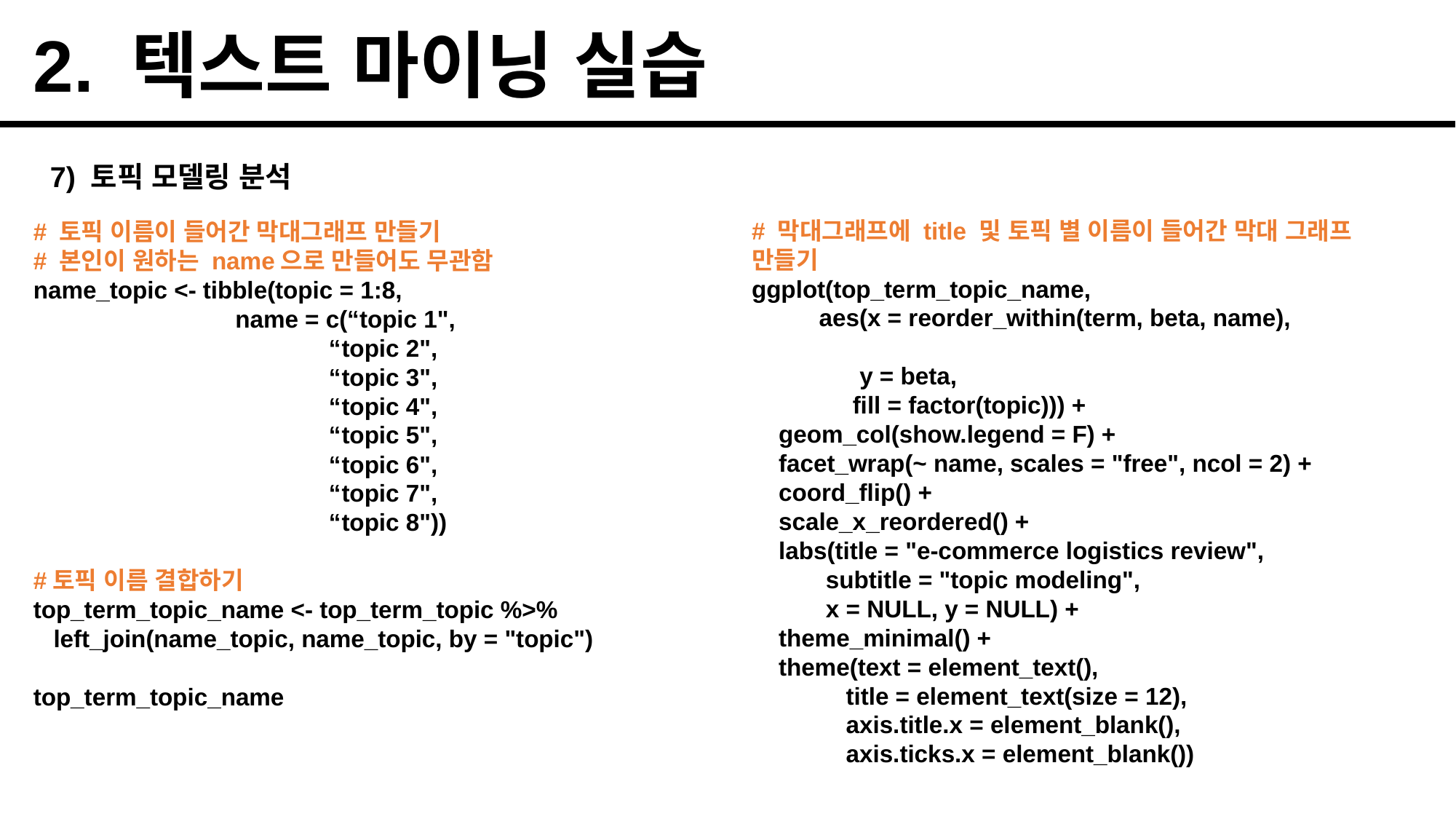

2. 텍스트 마이닝 실습
7) 토픽 모델링 분석
# 막대그래프에 title 및 토픽 별 이름이 들어간 막대 그래프 만들기
ggplot(top_term_topic_name,
          aes(x = reorder_within(term, beta, name),
                y = beta,
               fill = factor(topic))) +
    geom_col(show.legend = F) +
    facet_wrap(~ name, scales = "free", ncol = 2) +
    coord_flip() +
    scale_x_reordered() +
    labs(title = "e-commerce logistics review",
           subtitle = "topic modeling",
           x = NULL, y = NULL) +
    theme_minimal() +
    theme(text = element_text(),
              title = element_text(size = 12),
              axis.title.x = element_blank(),
              axis.ticks.x = element_blank())
# 토픽 이름이 들어간 막대그래프 만들기
# 본인이 원하는 name으로 만들어도 무관함
name_topic <- tibble(topic = 1:8,
                              name = c(“topic 1",
                                            “topic 2",
                                            “topic 3",
                                            “topic 4",
                                            “topic 5",
                                            “topic 6",
                                            “topic 7",
                                            “topic 8"))

#토픽 이름 결합하기
top_term_topic_name <- top_term_topic %>%
   left_join(name_topic, name_topic, by = "topic")

top_term_topic_name